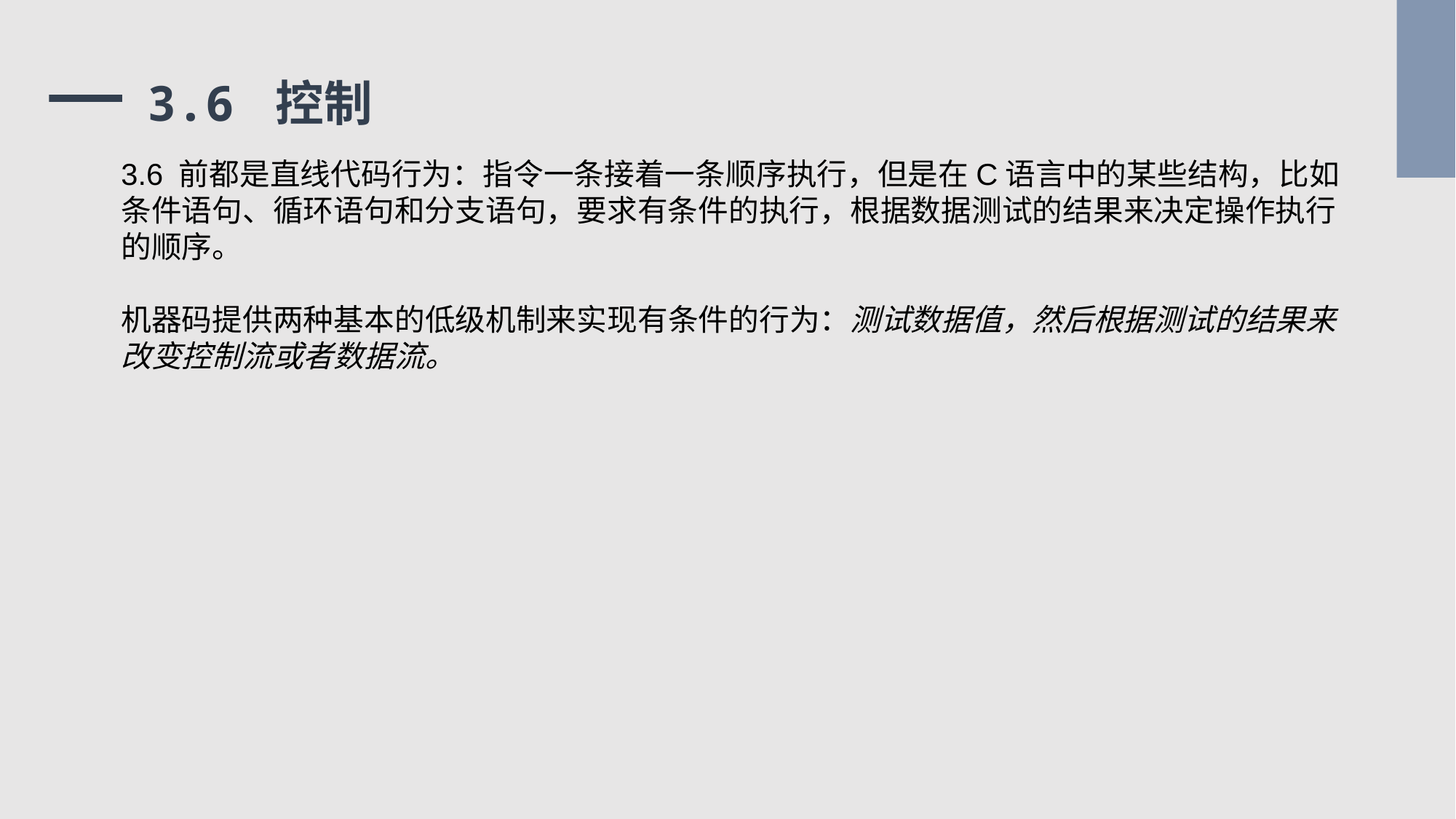

# 3.6 控制
3.6 前都是直线代码行为：指令一条接着一条顺序执行，但是在C语言中的某些结构，比如条件语句、循环语句和分支语句，要求有条件的执行，根据数据测试的结果来决定操作执行的顺序。

机器码提供两种基本的低级机制来实现有条件的行为：测试数据值，然后根据测试的结果来改变控制流或者数据流。